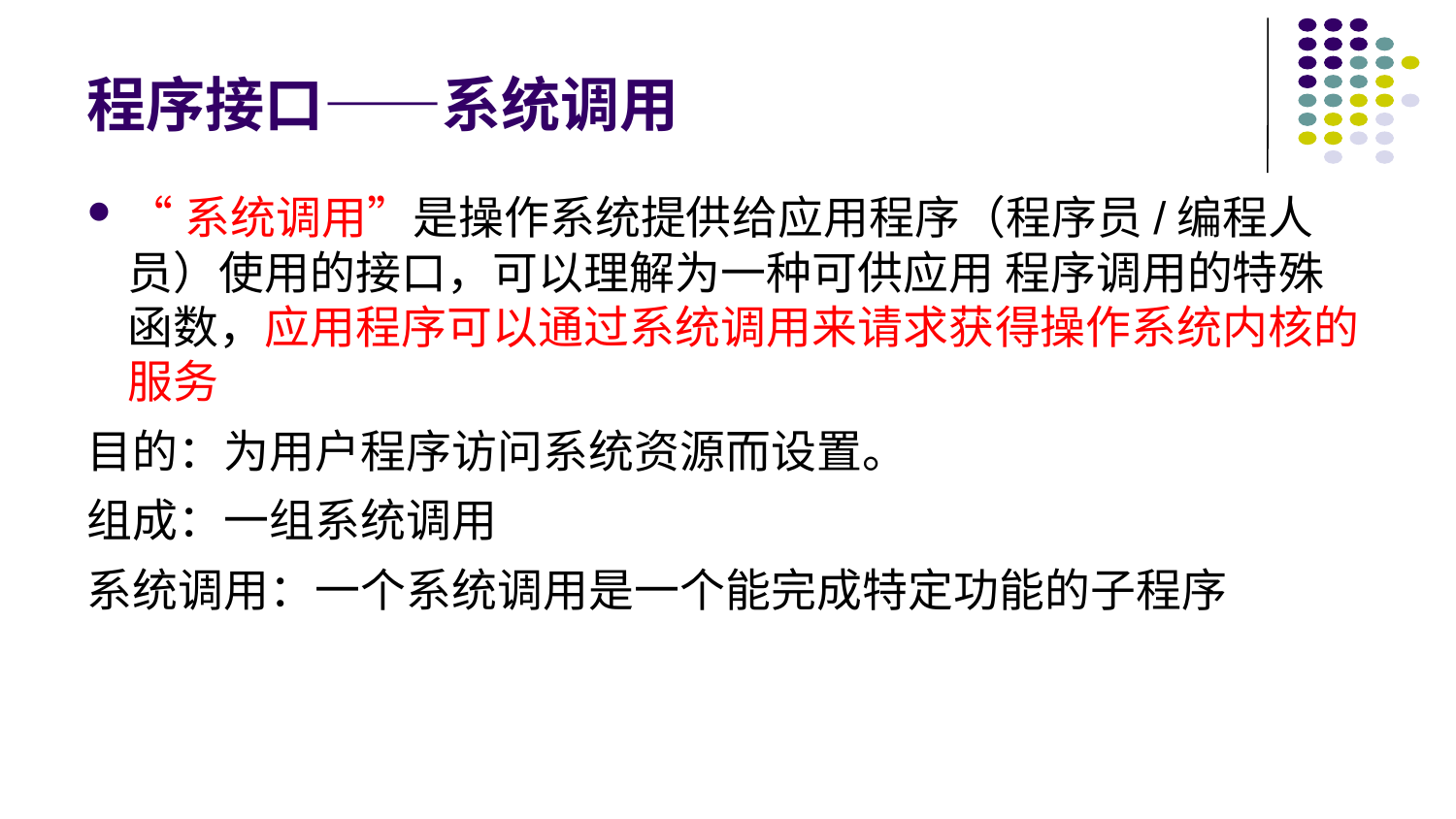

# 程序接口——系统调用
“系统调用”是操作系统提供给应用程序（程序员/编程人员）使用的接口，可以理解为一种可供应用 程序调用的特殊函数，应用程序可以通过系统调用来请求获得操作系统内核的服务
目的：为用户程序访问系统资源而设置。
组成：一组系统调用
系统调用：一个系统调用是一个能完成特定功能的子程序

115